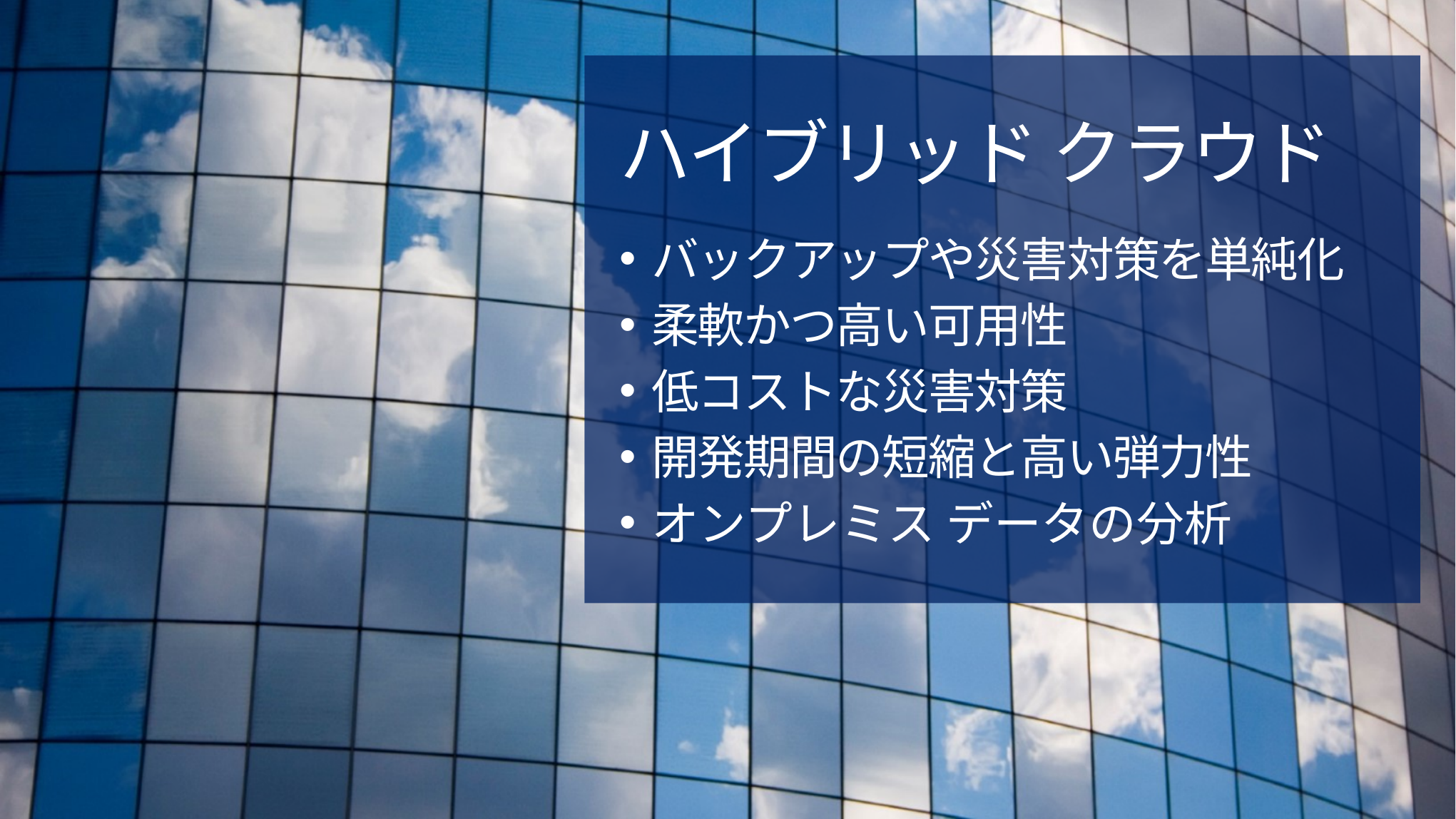

ハイブリッド クラウド
バックアップや災害対策を単純化
柔軟かつ高い可用性
低コストな災害対策
開発期間の短縮と高い弾力性
オンプレミス データの分析